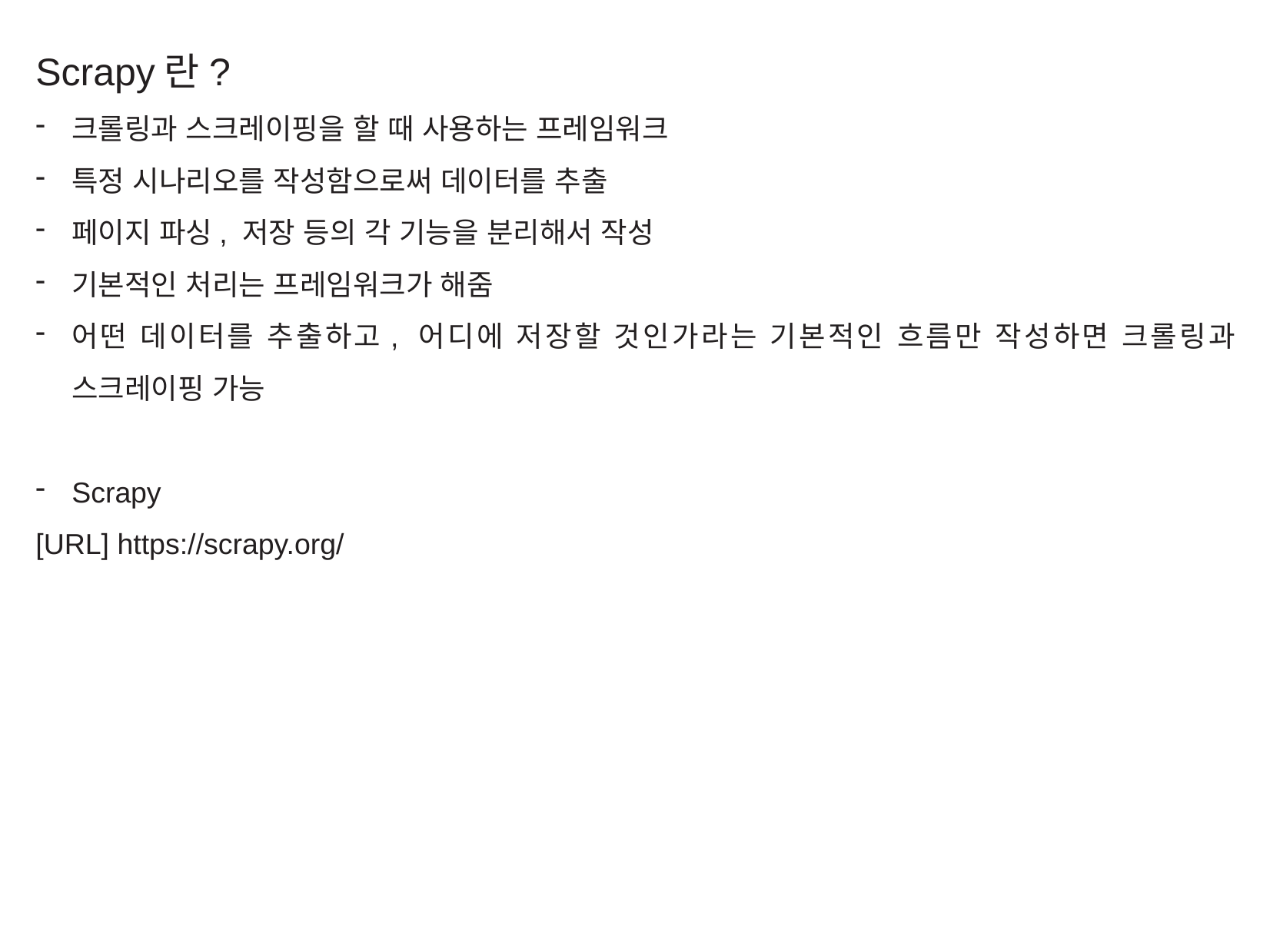

Scrapy란?
크롤링과 스크레이핑을 할 때 사용하는 프레임워크
특정 시나리오를 작성함으로써 데이터를 추출
페이지 파싱, 저장 등의 각 기능을 분리해서 작성
기본적인 처리는 프레임워크가 해줌
어떤 데이터를 추출하고, 어디에 저장할 것인가라는 기본적인 흐름만 작성하면 크롤링과 스크레이핑 가능

Scrapy
[URL] https://scrapy.org/